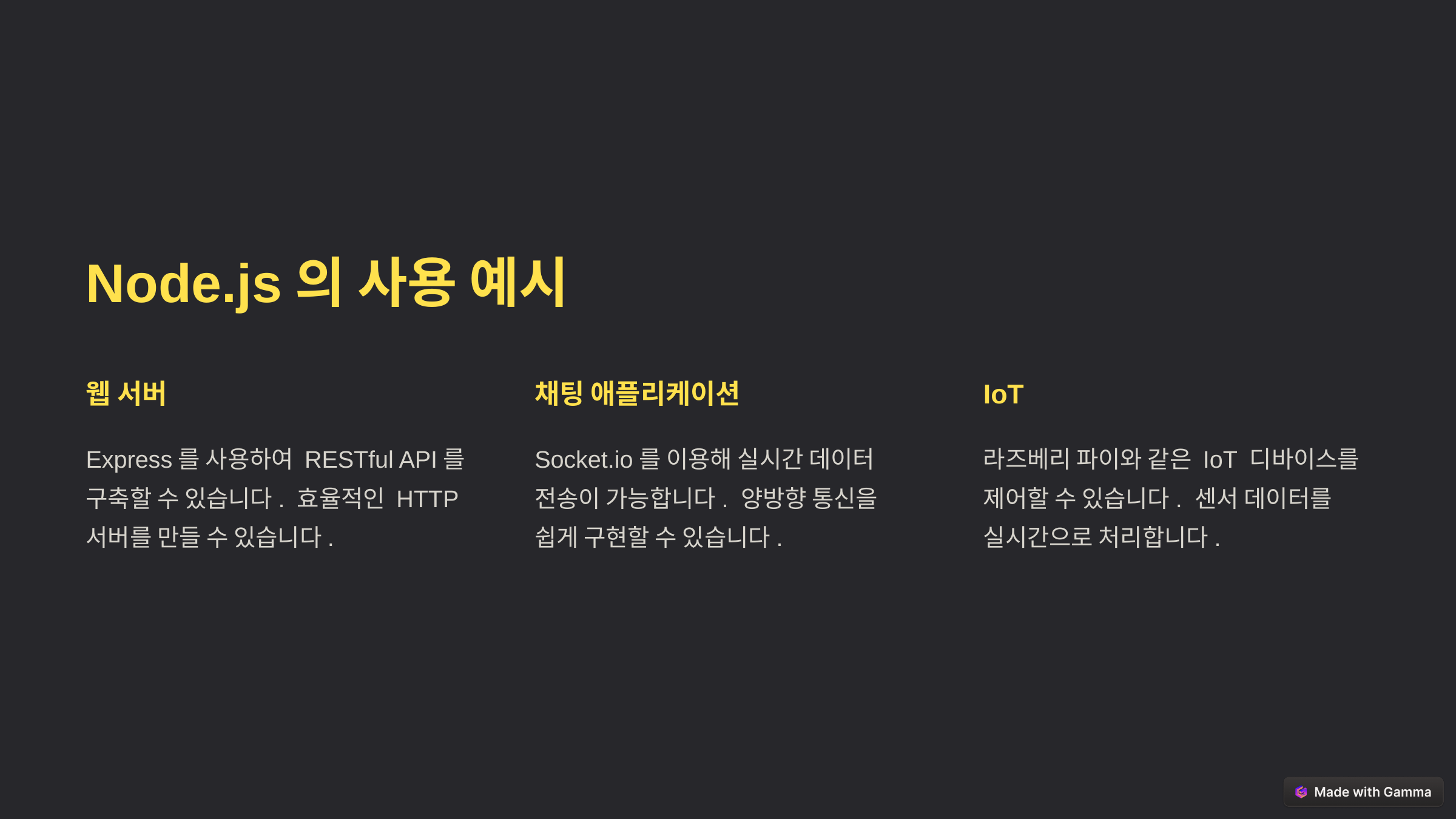

Node.js의 사용 예시
웹 서버
채팅 애플리케이션
IoT
Express를 사용하여 RESTful API를 구축할 수 있습니다. 효율적인 HTTP 서버를 만들 수 있습니다.
Socket.io를 이용해 실시간 데이터 전송이 가능합니다. 양방향 통신을 쉽게 구현할 수 있습니다.
라즈베리 파이와 같은 IoT 디바이스를 제어할 수 있습니다. 센서 데이터를 실시간으로 처리합니다.